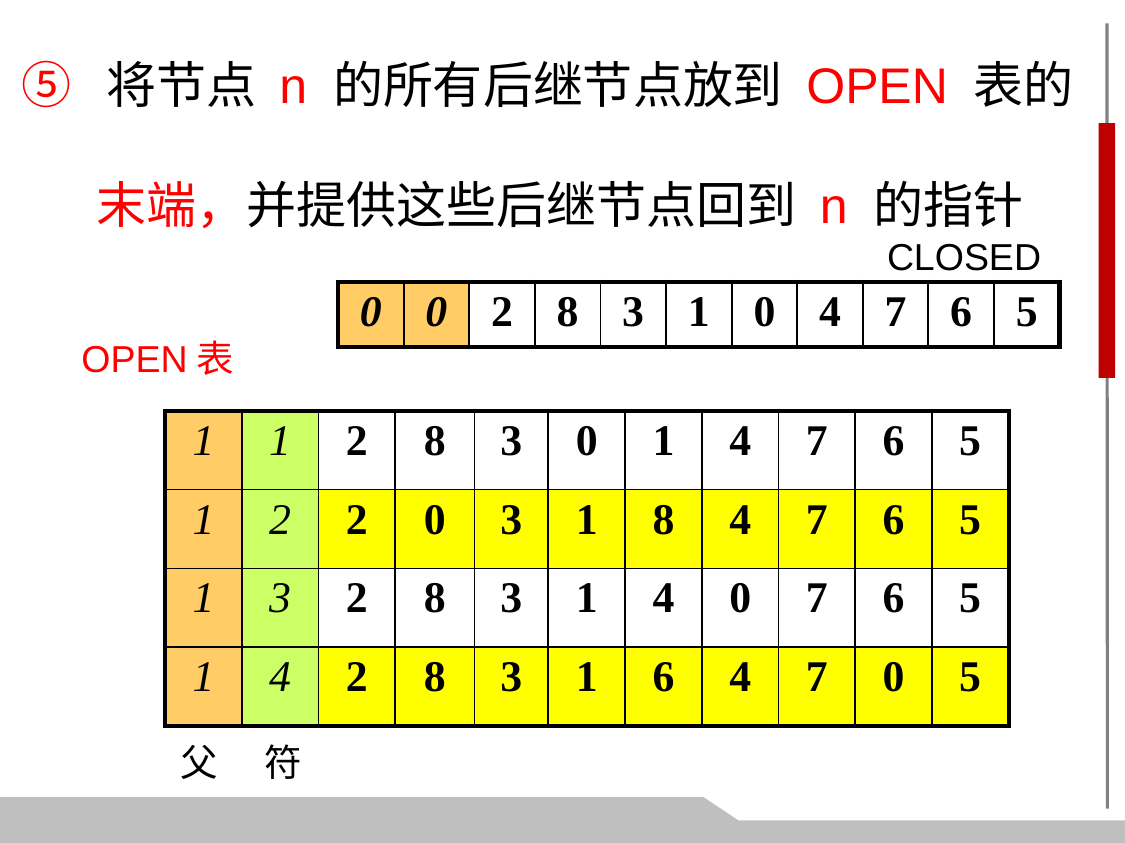

⑤  将节点 n 的所有后继节点放到 OPEN 表的末端，并提供这些后继节点回到 n 的指针
CLOSED
| 0 | 0 | 2 | 8 | 3 | 1 | 0 | 4 | 7 | 6 | 5 |
| --- | --- | --- | --- | --- | --- | --- | --- | --- | --- | --- |
OPEN表
| 1 | 1 | 2 | 8 | 3 | 0 | 1 | 4 | 7 | 6 | 5 |
| --- | --- | --- | --- | --- | --- | --- | --- | --- | --- | --- |
| 1 | 2 | 2 | 0 | 3 | 1 | 8 | 4 | 7 | 6 | 5 |
| 1 | 3 | 2 | 8 | 3 | 1 | 4 | 0 | 7 | 6 | 5 |
| 1 | 4 | 2 | 8 | 3 | 1 | 6 | 4 | 7 | 0 | 5 |
父
符